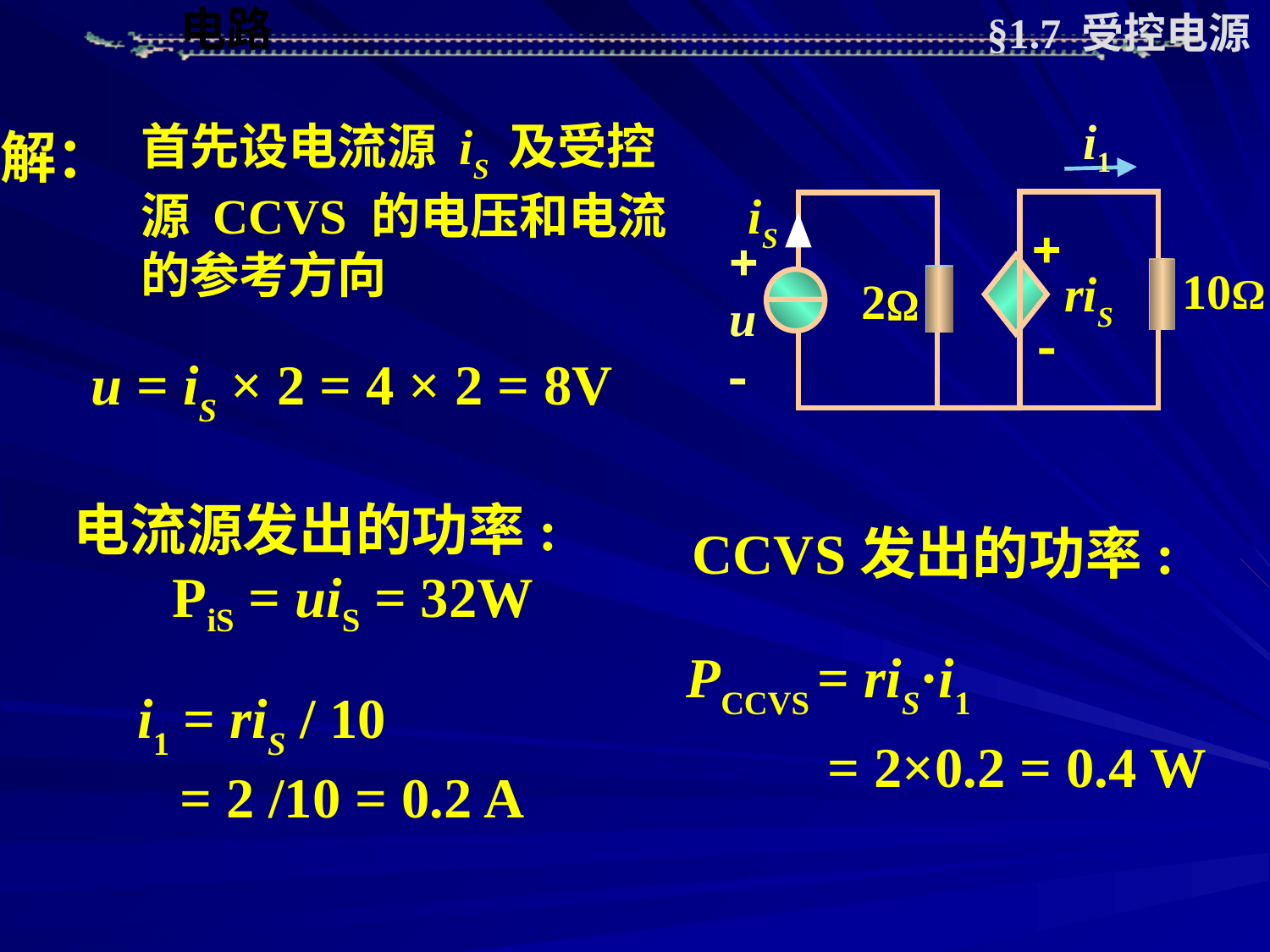

§1.7 受控电源
i1

+
u
−
解：
首先设电流源 iS 及受控源 CCVS 的电压和电流的参考方向
iS

+
−
10Ω
riS
2Ω

u = iS × 2 = 4 × 2 = 8V
电流源发出的功率:
       PiS = uiS = 32W
CCVS发出的功率:
PCCVS = riS·i1
          = 2×0.2 = 0.4 W
i1 = riS / 10
   = 2 /10 = 0.2 A